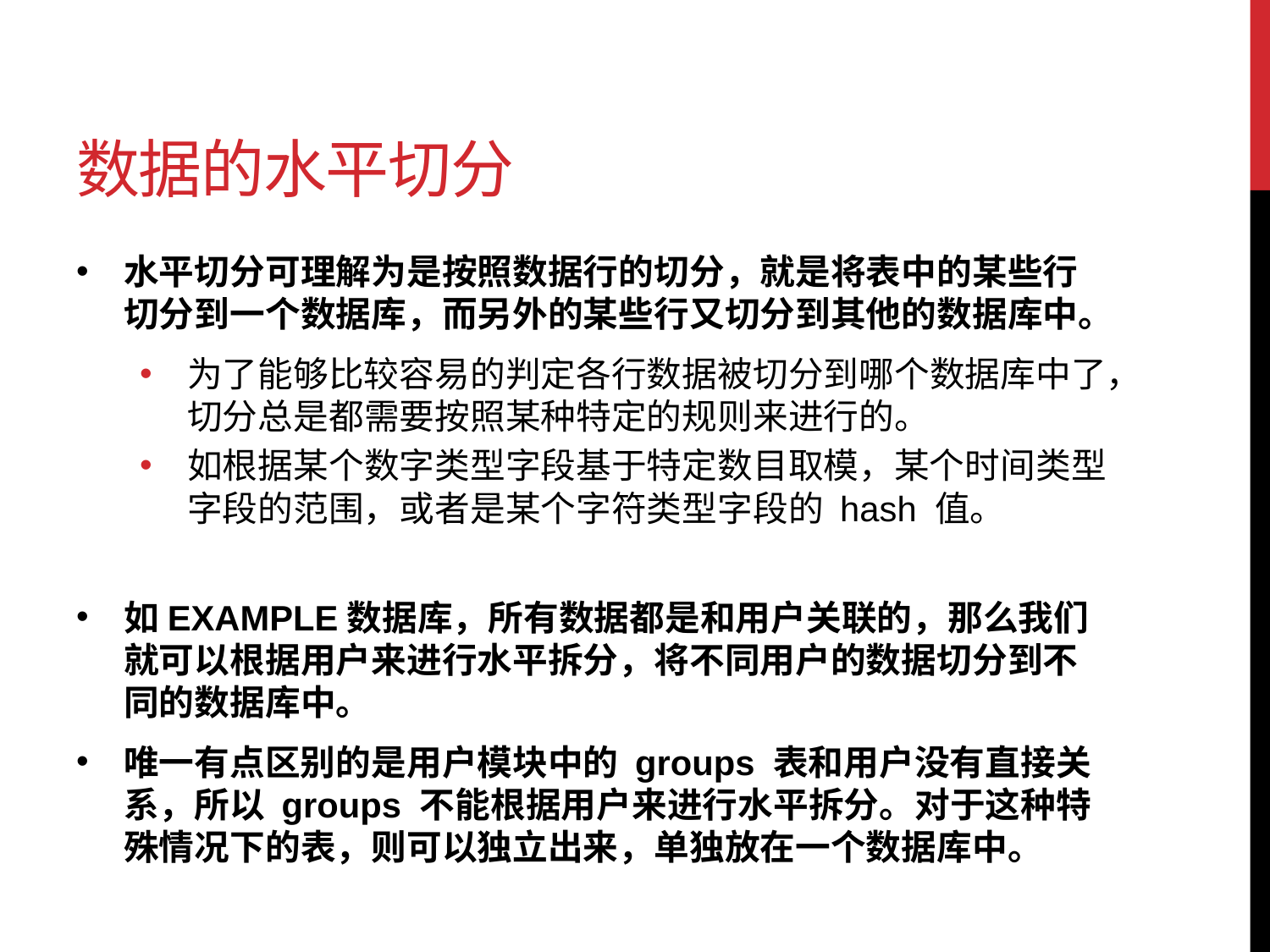

# 数据的水平切分
水平切分可理解为是按照数据行的切分，就是将表中的某些行切分到一个数据库，而另外的某些行又切分到其他的数据库中。
为了能够比较容易的判定各行数据被切分到哪个数据库中了，切分总是都需要按照某种特定的规则来进行的。
如根据某个数字类型字段基于特定数目取模，某个时间类型字段的范围，或者是某个字符类型字段的 hash 值。

如EXAMPLE数据库，所有数据都是和用户关联的，那么我们就可以根据用户来进行水平拆分，将不同用户的数据切分到不同的数据库中。
唯一有点区别的是用户模块中的 groups 表和用户没有直接关系，所以 groups 不能根据用户来进行水平拆分。对于这种特殊情况下的表，则可以独立出来，单独放在一个数据库中。